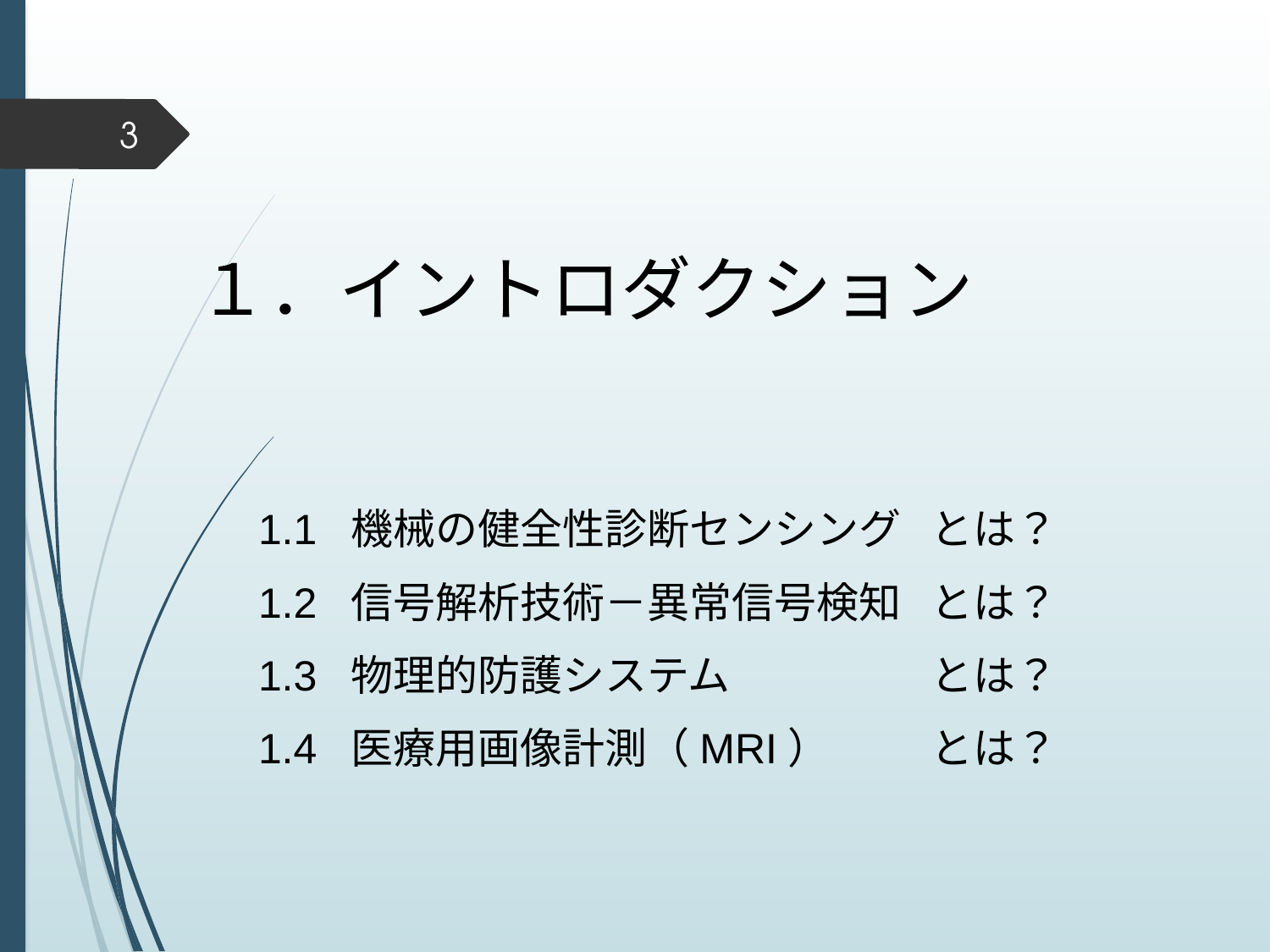

3
１．イントロダクション
1.1  機械の健全性診断センシング	とは？
1.2  信号解析技術－異常信号検知	とは？
1.3  物理的防護システム 　　　　	とは？
1.4  医療用画像計測（MRI）　　	とは？